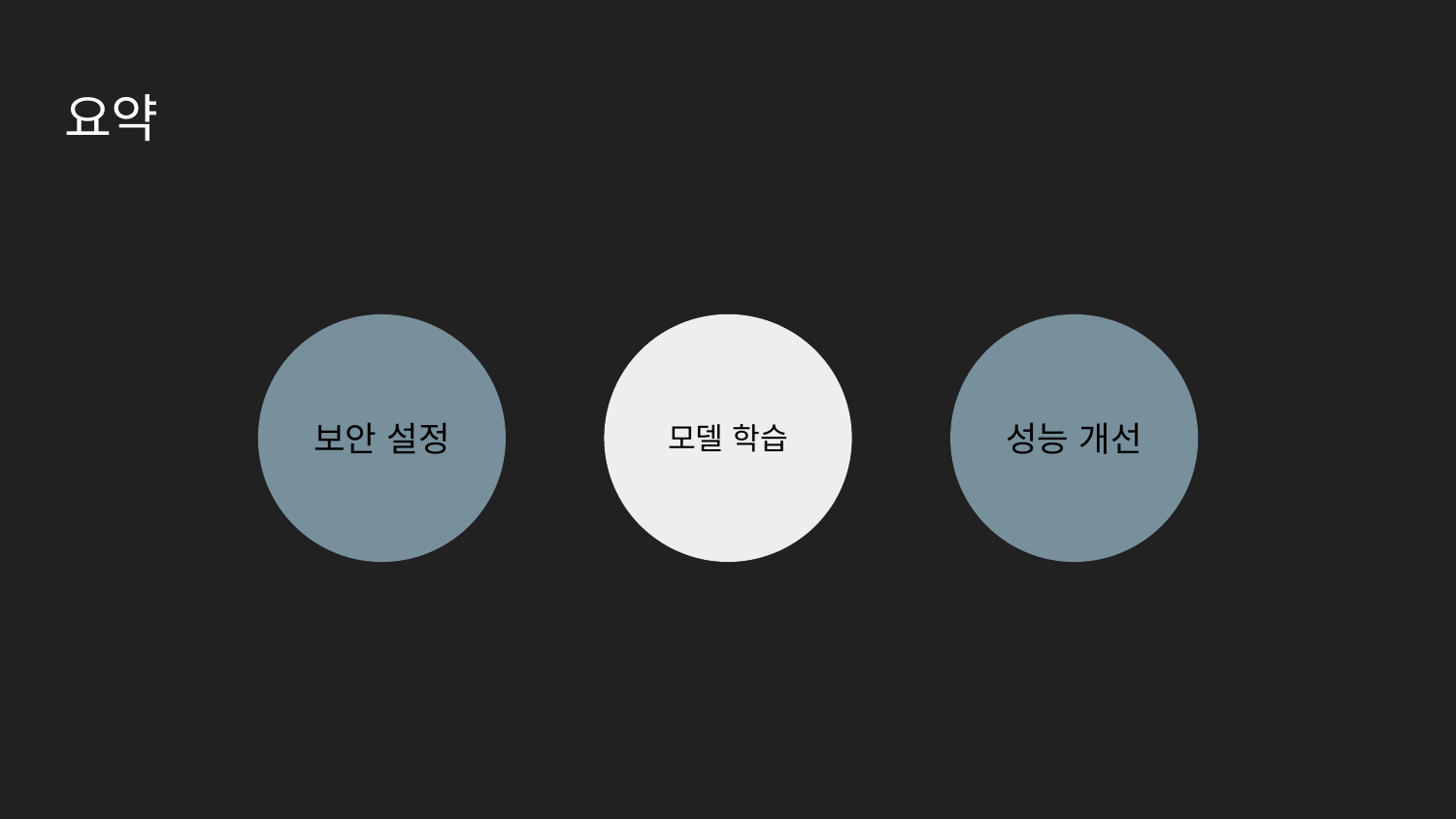

# 요약
모델 학습
보안 설정
성능 개선